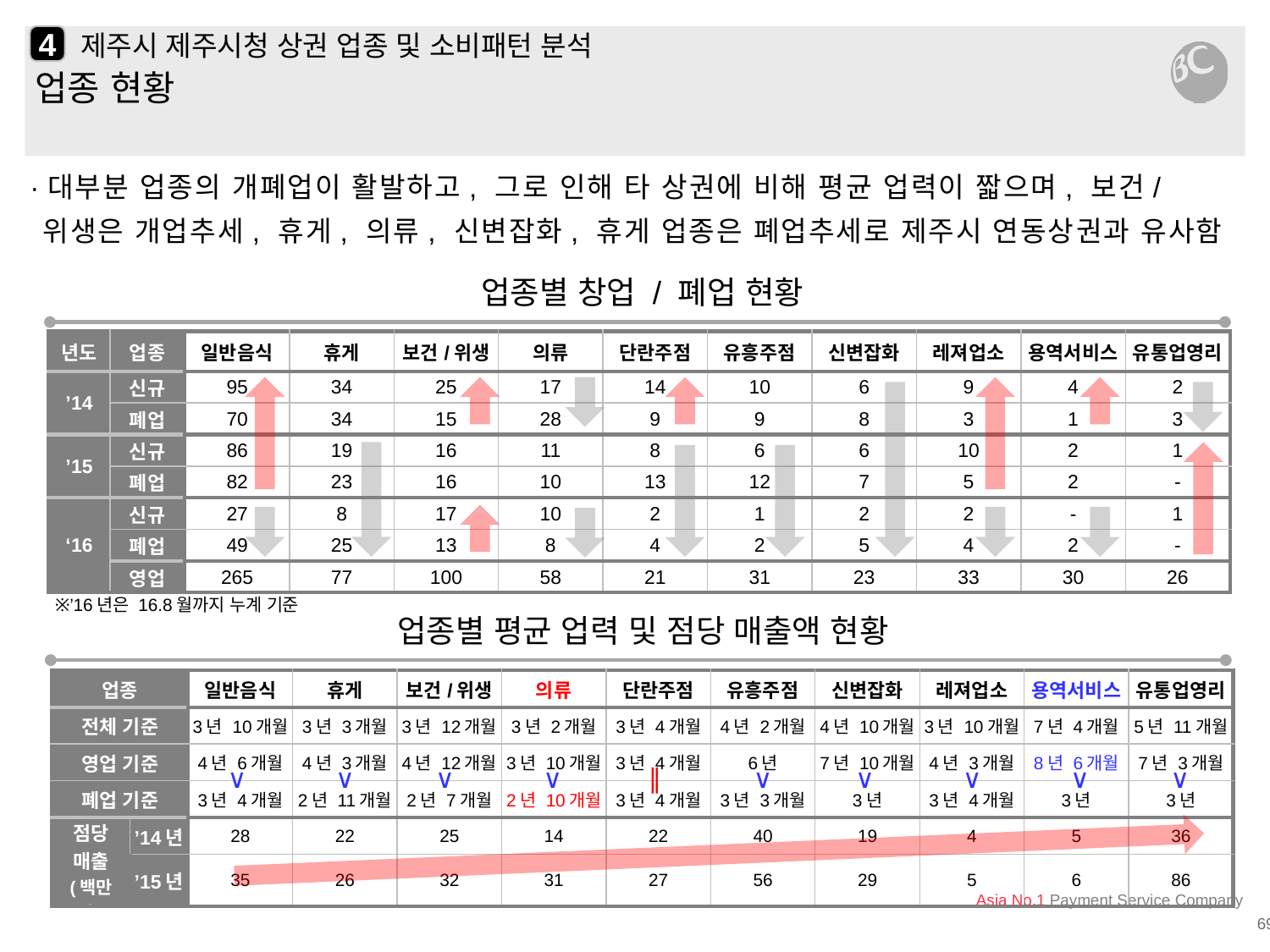

4
# 제주시 제주시청 상권 업종 및 소비패턴 분석
업종 현황
·대부분 업종의 개폐업이 활발하고, 그로 인해 타 상권에 비해 평균 업력이 짧으며, 보건/위생은 개업추세, 휴게, 의류, 신변잡화, 휴게 업종은 폐업추세로 제주시 연동상권과 유사함
업종별 창업 / 폐업 현황
| 년도 | 업종 | 일반음식 | 휴게 | 보건/위생 | 의류 | 단란주점 | 유흥주점 | 신변잡화 | 레져업소 | 용역서비스 | 유통업영리 |
| --- | --- | --- | --- | --- | --- | --- | --- | --- | --- | --- | --- |
| ’14 | 신규 | 95 | 34 | 25 | 17 | 14 | 10 | 6 | 9 | 4 | 2 |
|  | 폐업 | 70 | 34 | 15 | 28 | 9 | 9 | 8 | 3 | 1 | 3 |
| ’15 | 신규 | 86 | 19 | 16 | 11 | 8 | 6 | 6 | 10 | 2 | 1 |
|  | 폐업 | 82 | 23 | 16 | 10 | 13 | 12 | 7 | 5 | 2 | - |
| ‘16 | 신규 | 27 | 8 | 17 | 10 | 2 | 1 | 2 | 2 | - | 1 |
|  | 폐업 | 49 | 25 | 13 | 8 | 4 | 2 | 5 | 4 | 2 | - |
|  | 영업 | 265 | 77 | 100 | 58 | 21 | 31 | 23 | 33 | 30 | 26 |

※’16년은 16.8월까지 누계 기준
업종별 평균 업력 및 점당 매출액 현황
| 업종 |  | 일반음식 | 휴게 | 보건/위생 | 의류 | 단란주점 | 유흥주점 | 신변잡화 | 레져업소 | 용역서비스 | 유통업영리 |
| --- | --- | --- | --- | --- | --- | --- | --- | --- | --- | --- | --- |
| 전체 기준 |  | 3년 10개월 | 3년 3개월 | 3년 12개월 | 3년 2개월 | 3년 4개월 | 4년 2개월 | 4년 10개월 | 3년 10개월 | 7년 4개월 | 5년 11개월 |
| 영업 기준 |  | 4년 6개월 | 4년 3개월 | 4년 12개월 | 3년 10개월 | 3년 4개월 | 6년 | 7년 10개월 | 4년 3개월 | 8년 6개월 | 7년 3개월 |
| 폐업 기준 |  | 3년 4개월 | 2년 11개월 | 2년 7개월 | 2년 10개월 | 3년 4개월 | 3년 3개월 | 3년 | 3년 4개월 | 3년 | 3년 |
| 점당 매출 (백만원) | ’14년 | 28 | 22 | 25 | 14 | 22 | 40 | 19 | 4 | 5 | 36 |
|  | ’15년 | 35 | 26 | 32 | 31 | 27 | 56 | 29 | 5 | 6 | 86 |
∨
∨
∨
∨
∥
∨
∨
∨
∨
∨